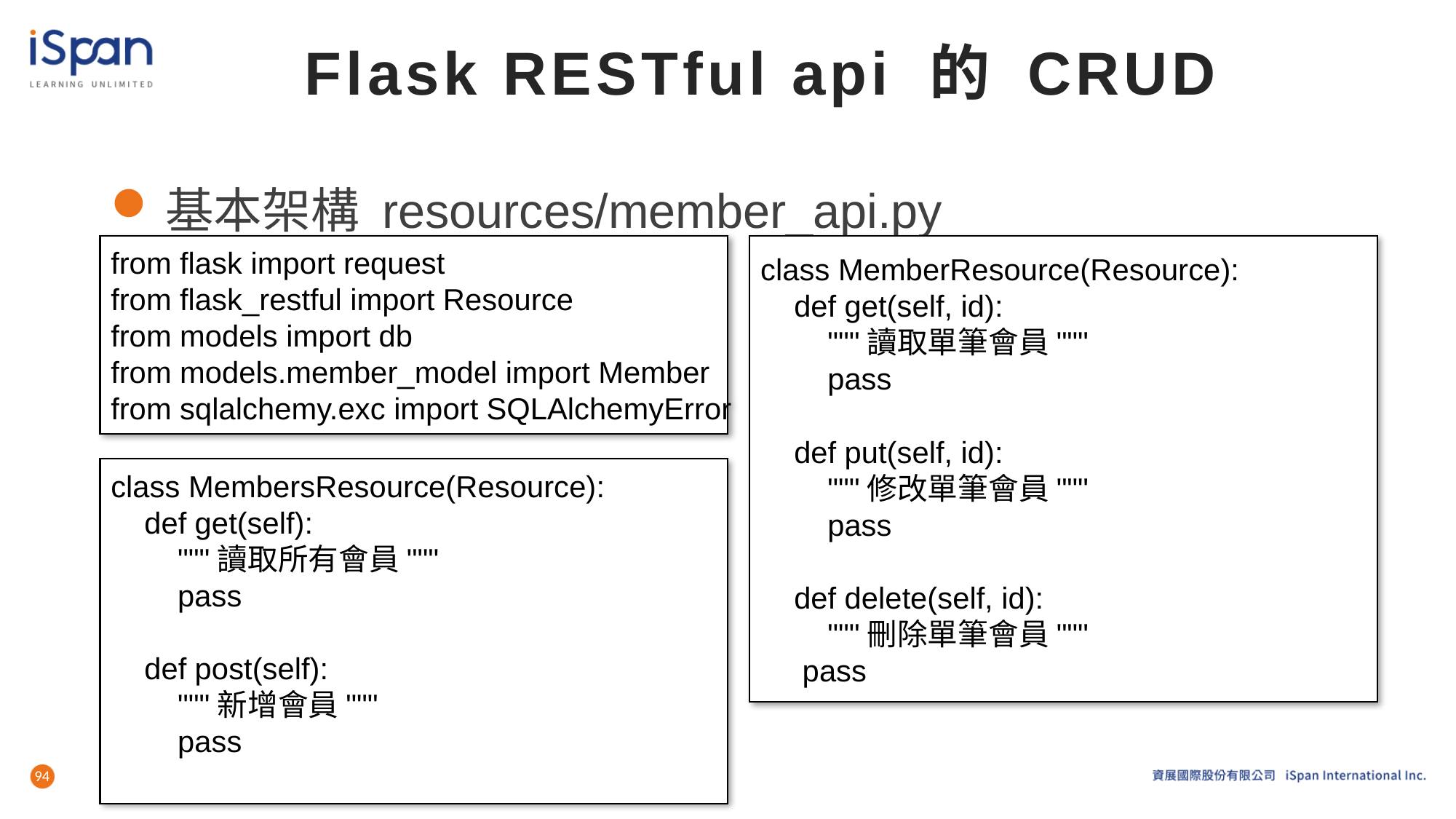

# Flask RESTful api 的 CRUD
基本架構 resources/member_api.py
from flask import request
from flask_restful import Resource
from models import db
from models.member_model import Member
from sqlalchemy.exc import SQLAlchemyError
class MemberResource(Resource):
    def get(self, id):
        """讀取單筆會員"""
        pass

    def put(self, id):
        """修改單筆會員"""
        pass

    def delete(self, id):
        """刪除單筆會員"""
     pass
class MembersResource(Resource):
    def get(self):
        """讀取所有會員"""
        pass

    def post(self):
        """新增會員"""
        pass

94